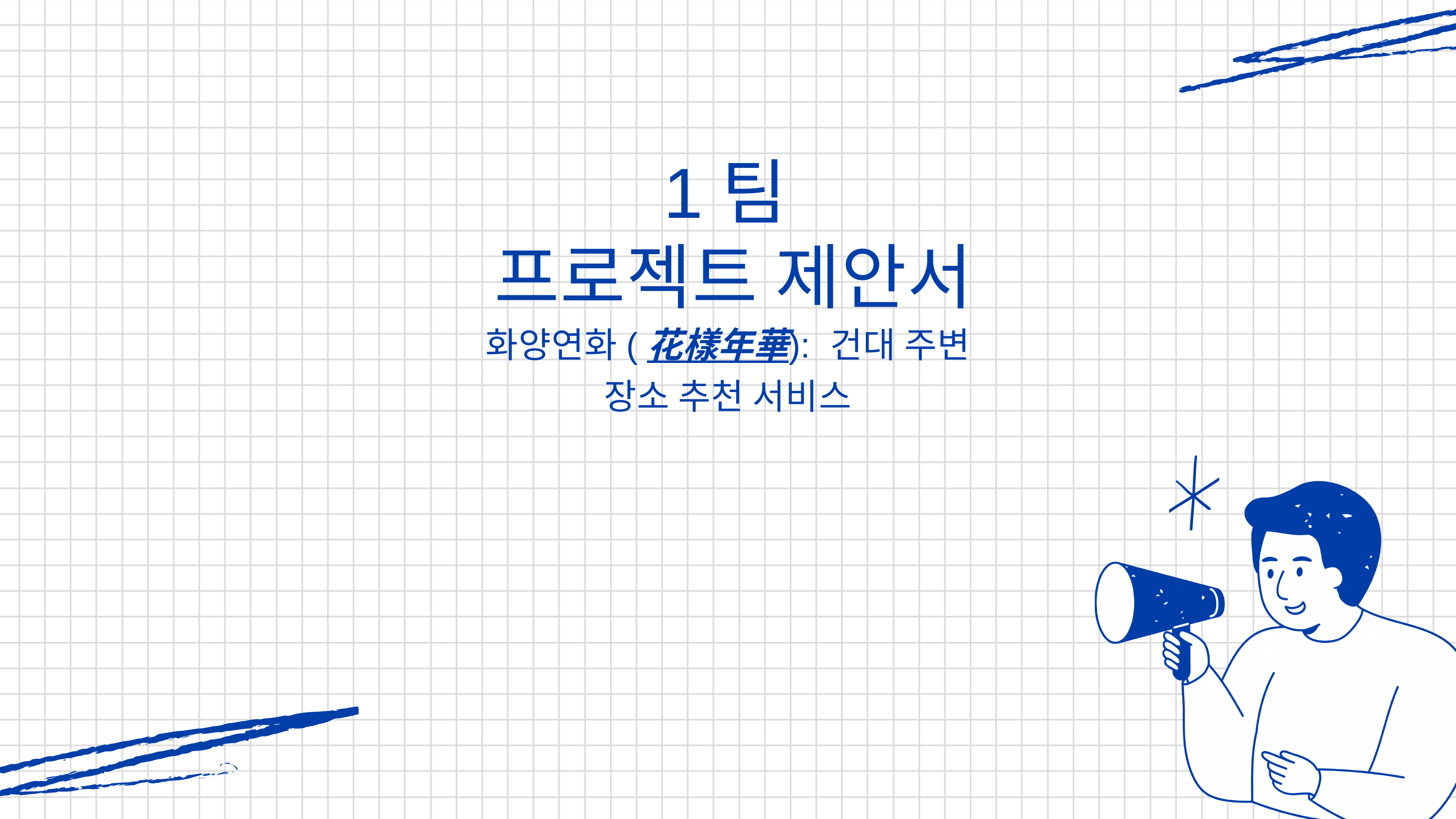

1팀
프로젝트 제안서
화양연화(花樣年華): 건대 주변 장소 추천 서비스